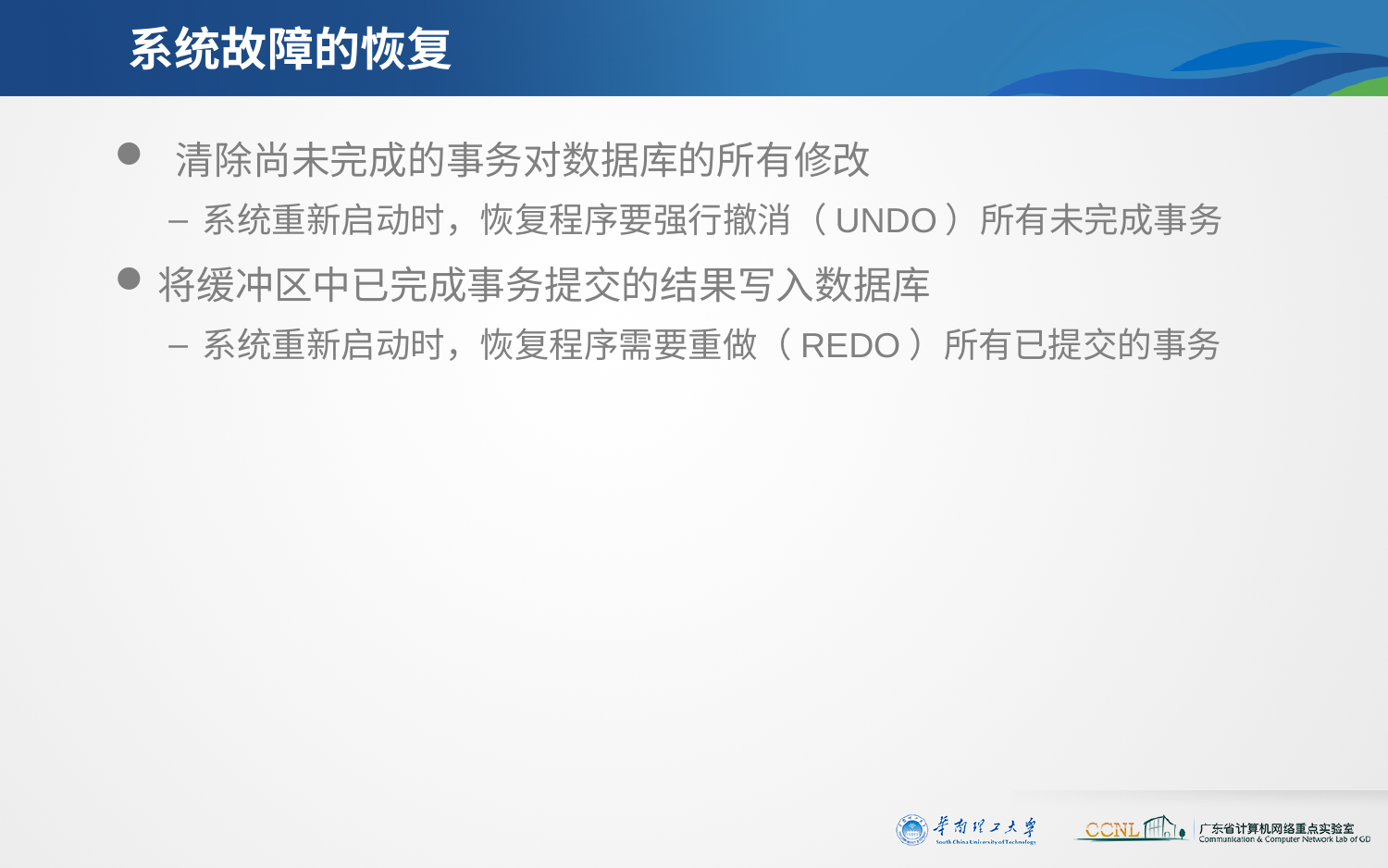

# 系统故障的恢复
 清除尚未完成的事务对数据库的所有修改
系统重新启动时，恢复程序要强行撤消（UNDO）所有未完成事务
将缓冲区中已完成事务提交的结果写入数据库
系统重新启动时，恢复程序需要重做（REDO）所有已提交的事务